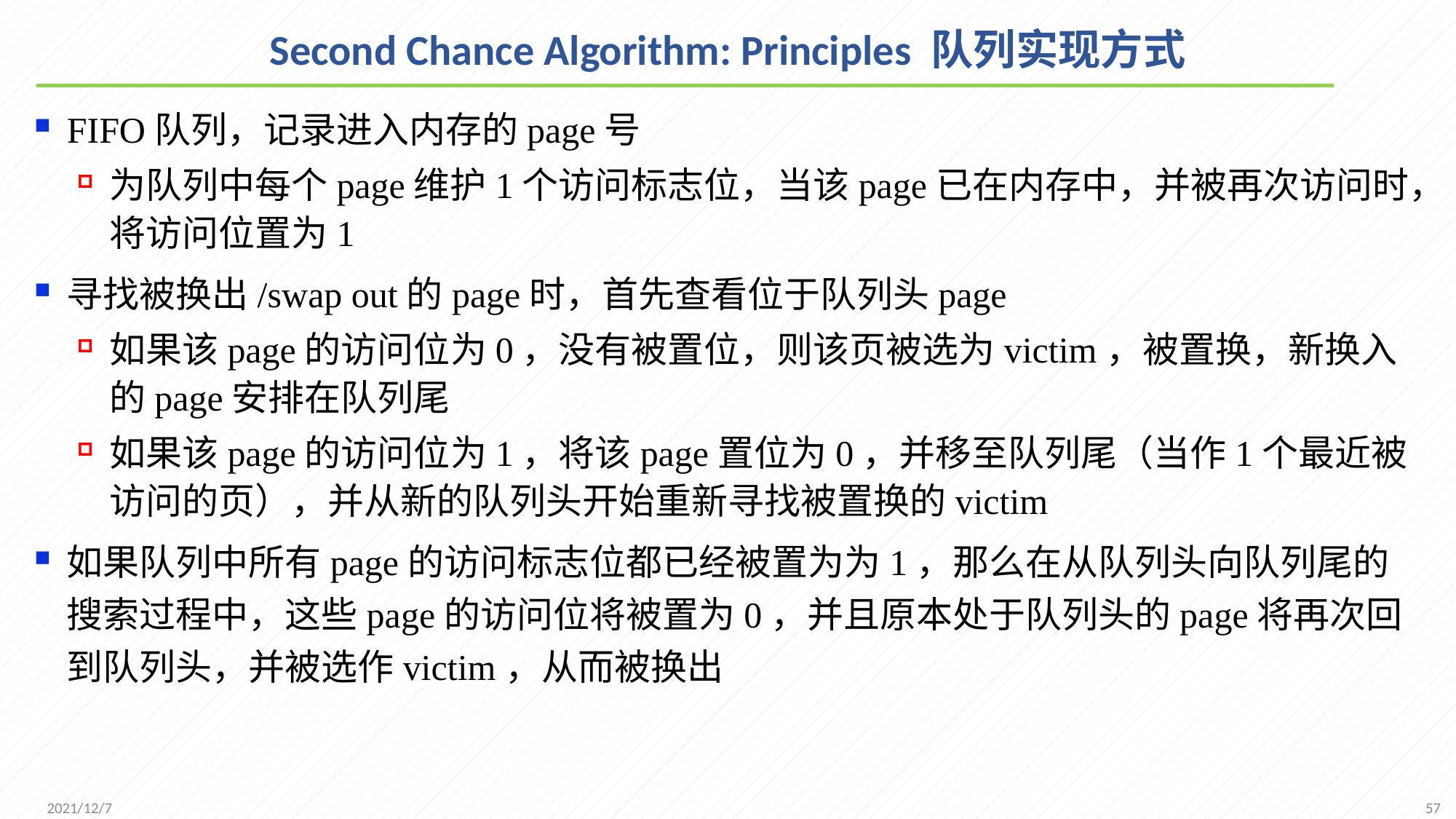

# Second Chance Algorithm: Principles 队列实现方式
FIFO队列，记录进入内存的page号
为队列中每个page维护1个访问标志位，当该page已在内存中，并被再次访问时，将访问位置为1
寻找被换出/swap out的page时，首先查看位于队列头page
如果该page的访问位为0，没有被置位，则该页被选为victim，被置换，新换入的page安排在队列尾
如果该page的访问位为1，将该page置位为0，并移至队列尾（当作1个最近被访问的页），并从新的队列头开始重新寻找被置换的victim
如果队列中所有page的访问标志位都已经被置为为1，那么在从队列头向队列尾的搜索过程中，这些page的访问位将被置为0，并且原本处于队列头的page将再次回到队列头，并被选作victim，从而被换出

57
2021/12/7